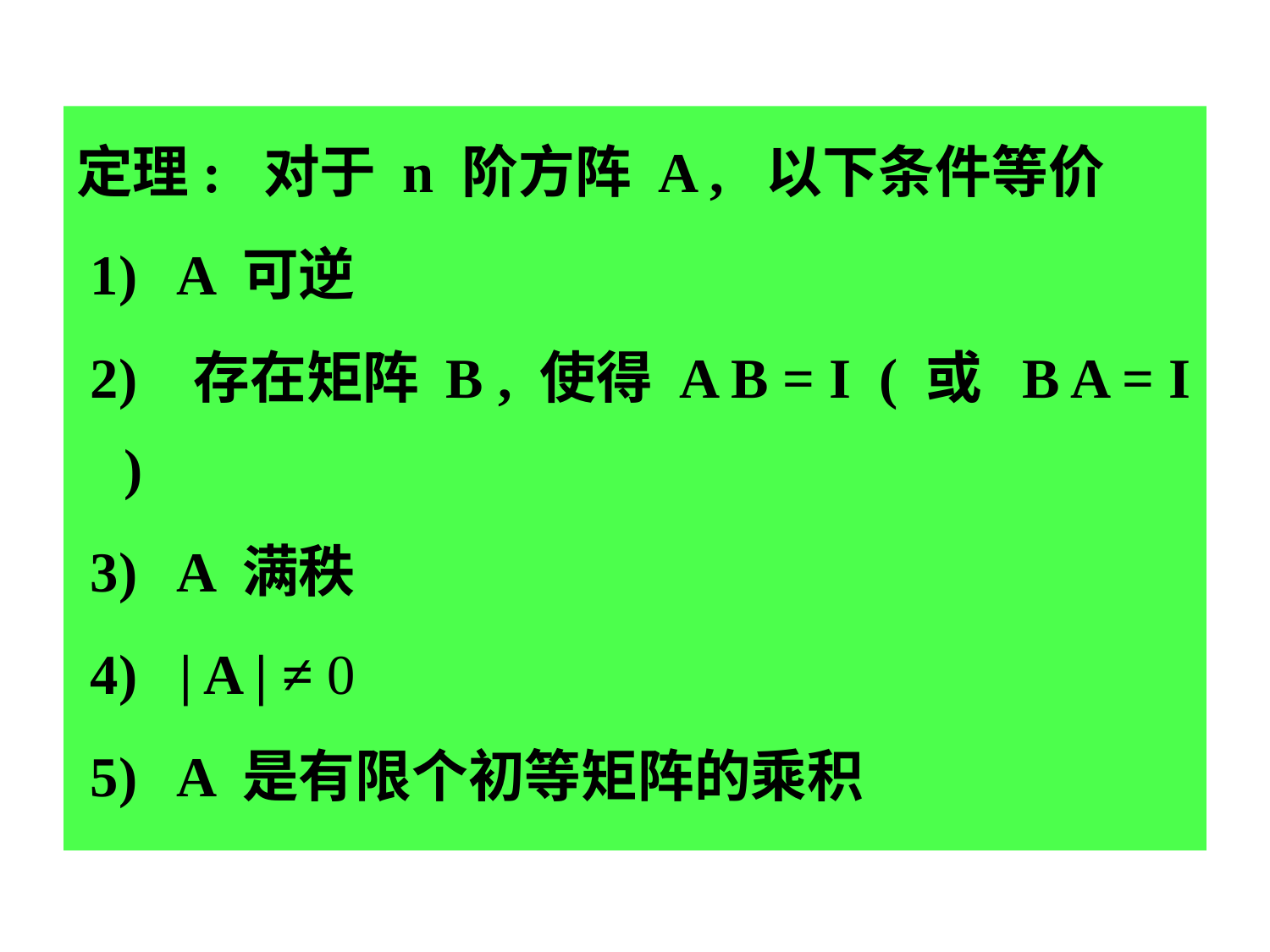

定理:  对于 n 阶方阵 A ,  以下条件等价
 1)   A 可逆
 2)   存在矩阵 B , 使得 A B = I  ( 或  B A = I )
 3)   A 满秩
 4)   | A | ≠ 0
 5)   A 是有限个初等矩阵的乘积